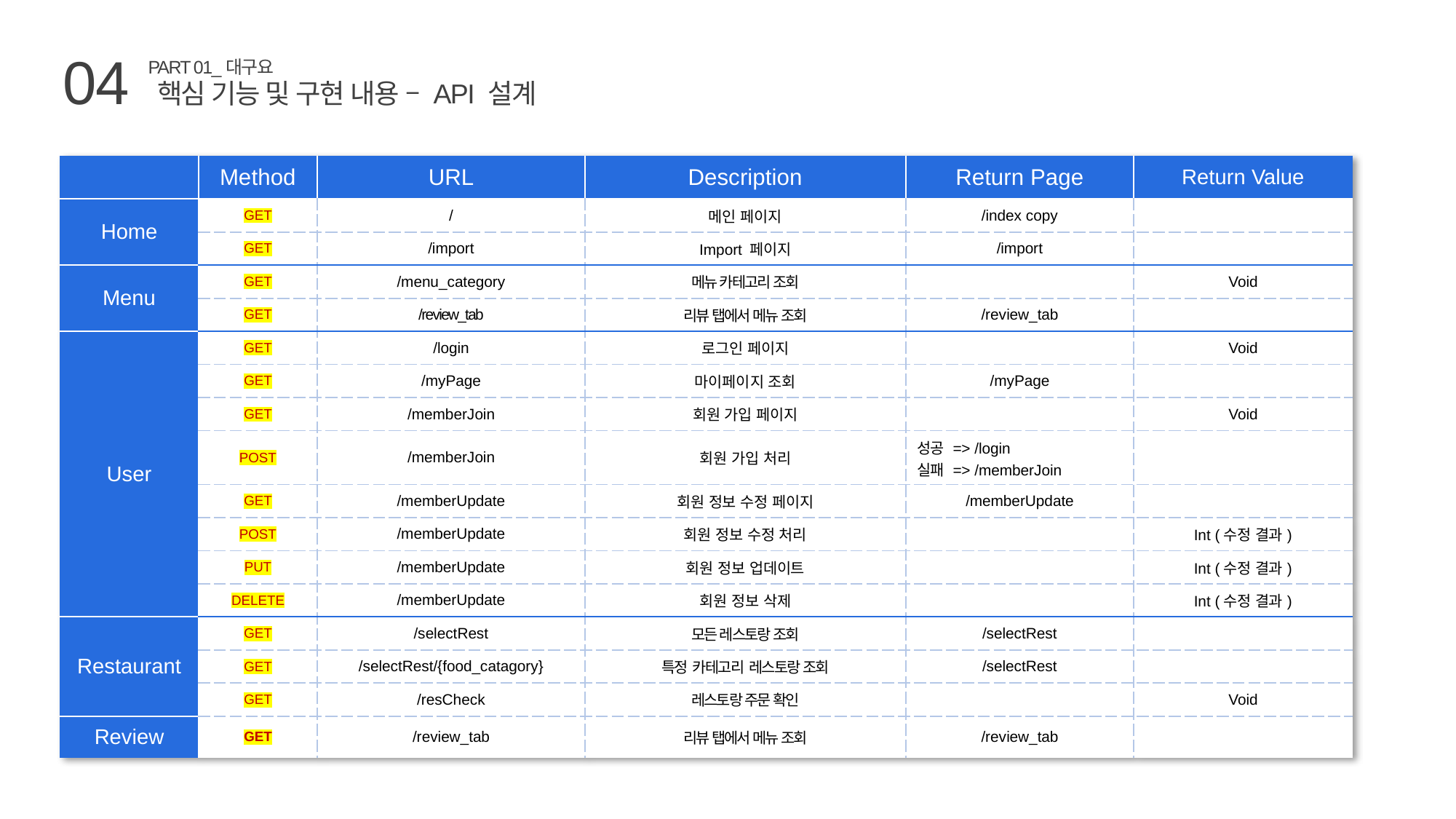

04
PART 01_대구요
핵심 기능 및 구현 내용 – API 설계
|  | Method | URL | Description | Return Page | Return Value |
| --- | --- | --- | --- | --- | --- |
| Home | GET | / | 메인 페이지 | /index copy |  |
|  | GET | /import | Import 페이지 | /import |  |
| Menu | GET | /menu\_category | 메뉴 카테고리 조회 |  | Void |
|  | GET | /review\_tab | 리뷰 탭에서 메뉴 조회 | /review\_tab |  |
| User | GET | /login | 로그인 페이지 |  | Void |
|  | GET | /myPage | 마이페이지 조회 | /myPage |  |
|  | GET | /memberJoin | 회원 가입 페이지 |  | Void |
|  | POST | /memberJoin | 회원 가입 처리 | 성공 => /login 실패 => /memberJoin |  |
|  | GET | /memberUpdate | 회원 정보 수정 페이지 | /memberUpdate |  |
|  | POST | /memberUpdate | 회원 정보 수정 처리 |  | Int (수정 결과) |
|  | PUT | /memberUpdate | 회원 정보 업데이트 |  | Int (수정 결과) |
|  | DELETE | /memberUpdate | 회원 정보 삭제 |  | Int (수정 결과) |
| Restaurant | GET | /selectRest | 모든 레스토랑 조회 | /selectRest |  |
|  | GET | /selectRest/{food\_catagory} | 특정 카테고리 레스토랑 조회 | /selectRest |  |
|  | GET | /resCheck | 레스토랑 주문 확인 |  | Void |
| Review | GET | /review\_tab | 리뷰 탭에서 메뉴 조회 | /review\_tab |  |